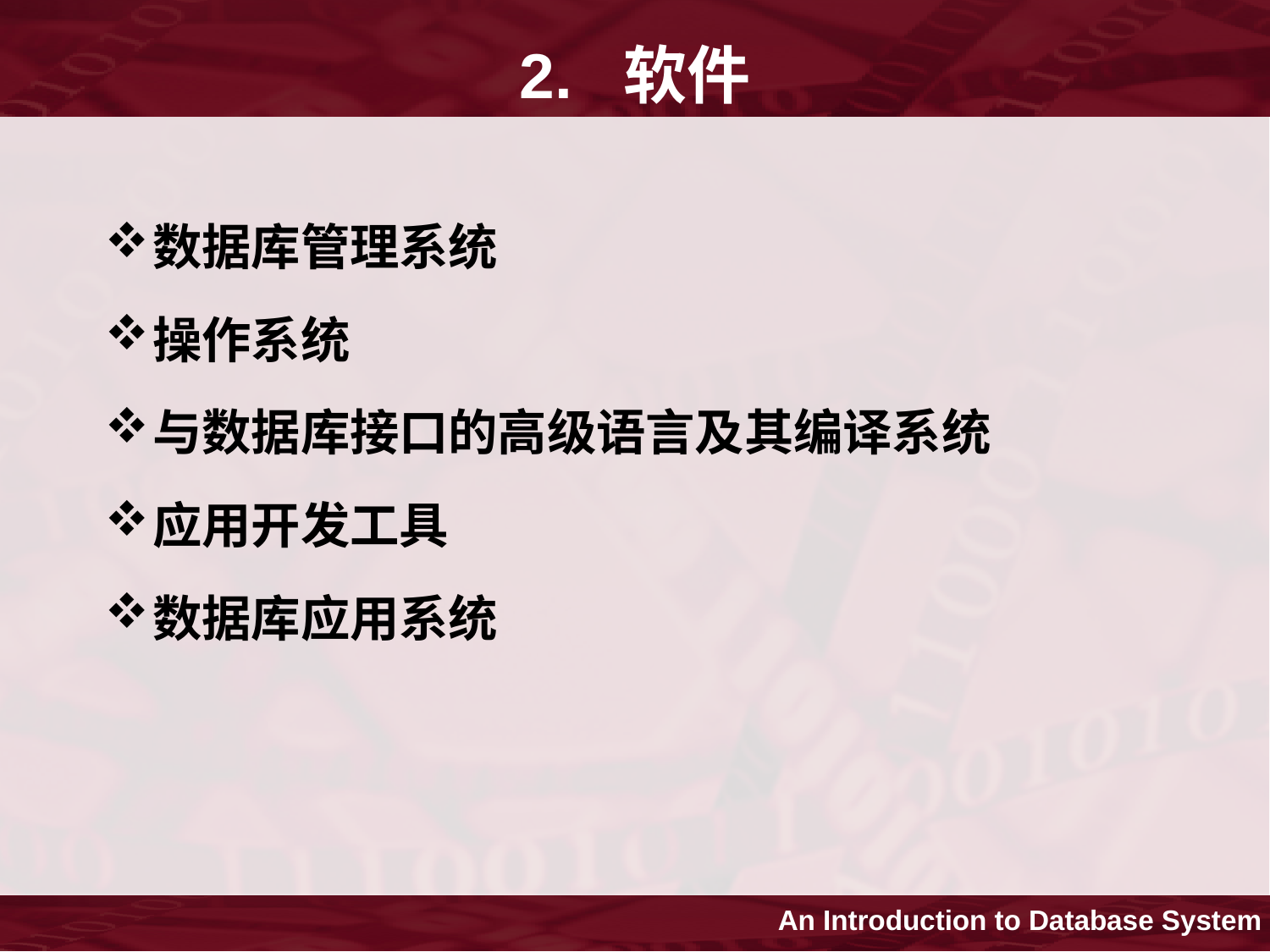

# 2.  软件
数据库管理系统
操作系统
与数据库接口的高级语言及其编译系统
应用开发工具
数据库应用系统